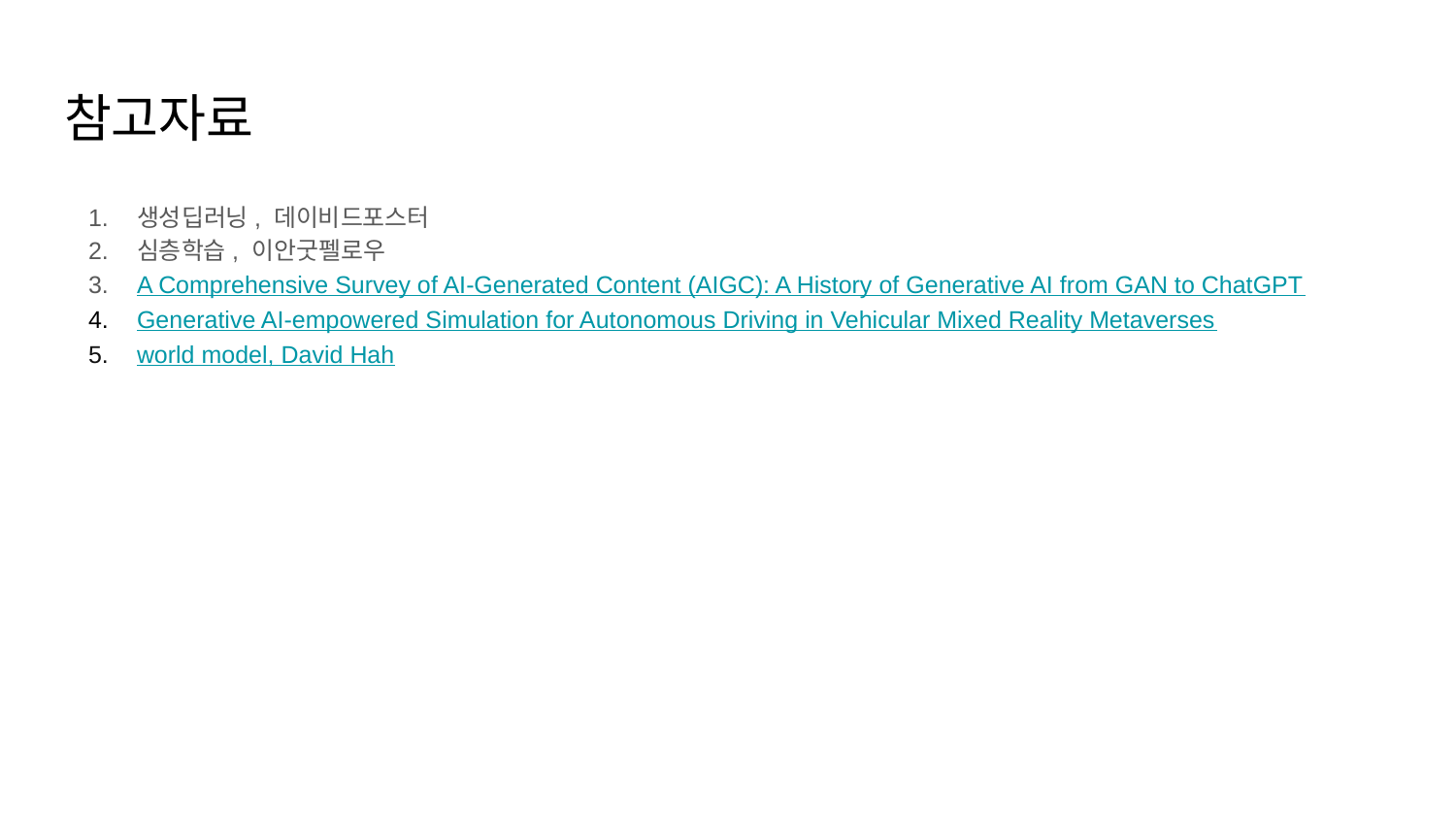

# 참고자료
생성딥러닝, 데이비드포스터
심층학습, 이안굿펠로우
A Comprehensive Survey of AI-Generated Content (AIGC): A History of Generative AI from GAN to ChatGPT
Generative AI-empowered Simulation for Autonomous Driving in Vehicular Mixed Reality Metaverses
world model, David Hah